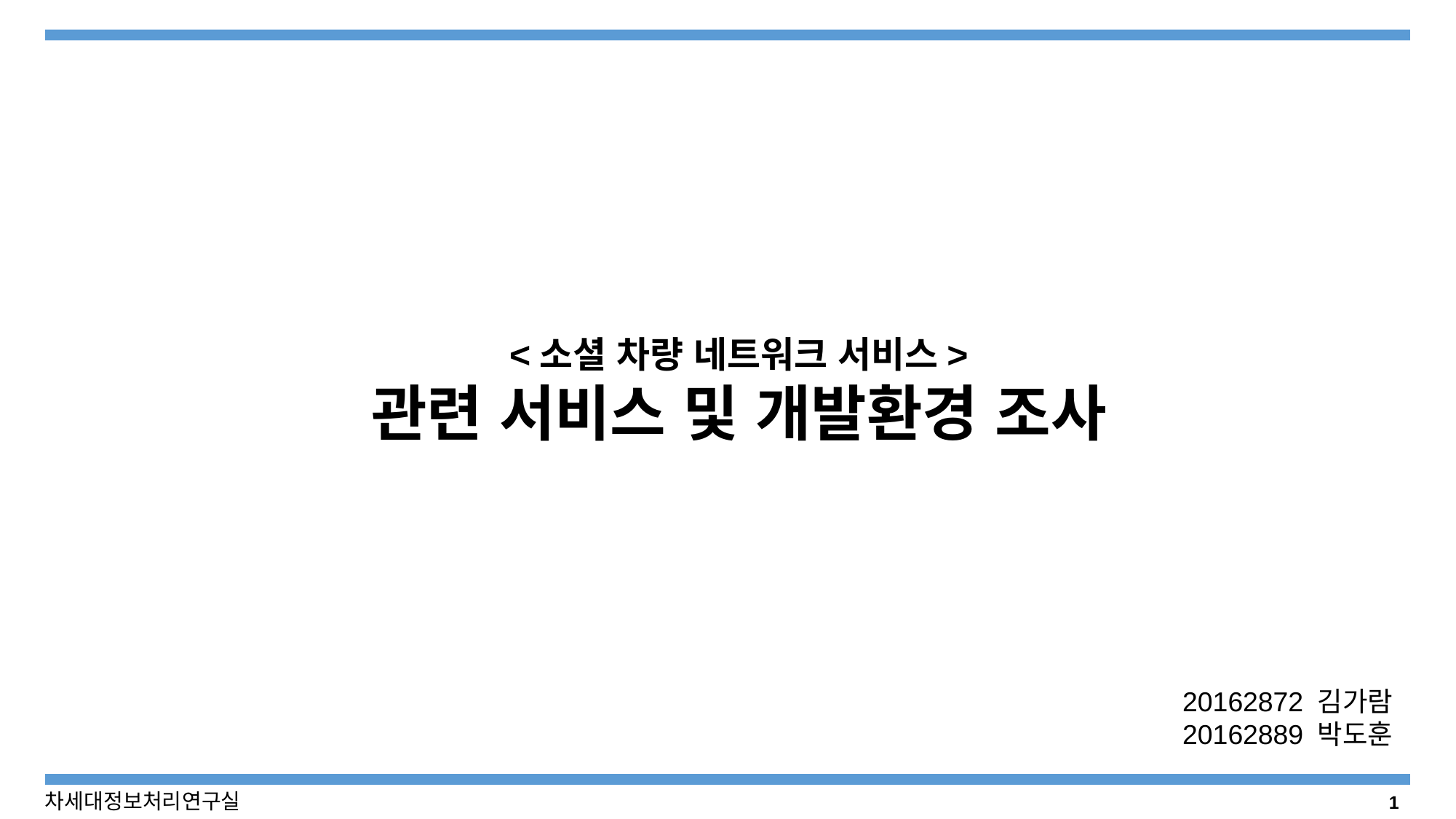

<소셜 차량 네트워크 서비스>
관련 서비스 및 개발환경 조사
20162872 김가람
20162889 박도훈
1